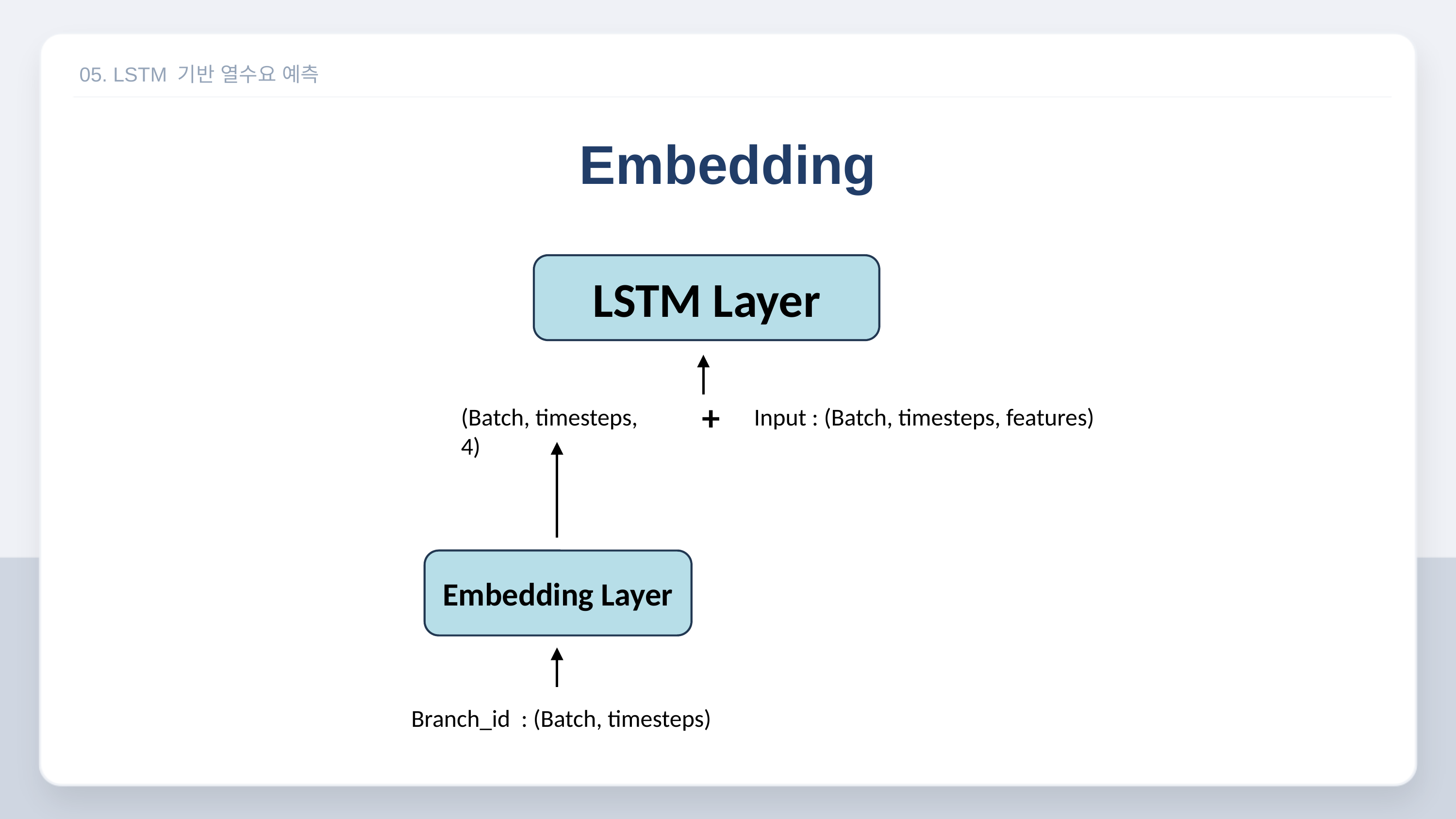

05. LSTM 기반 열수요 예측
Embedding
LSTM Layer
+
(Batch, timesteps, 4)
Input : (Batch, timesteps, features)
Embedding Layer
Branch_id  : (Batch, timesteps)